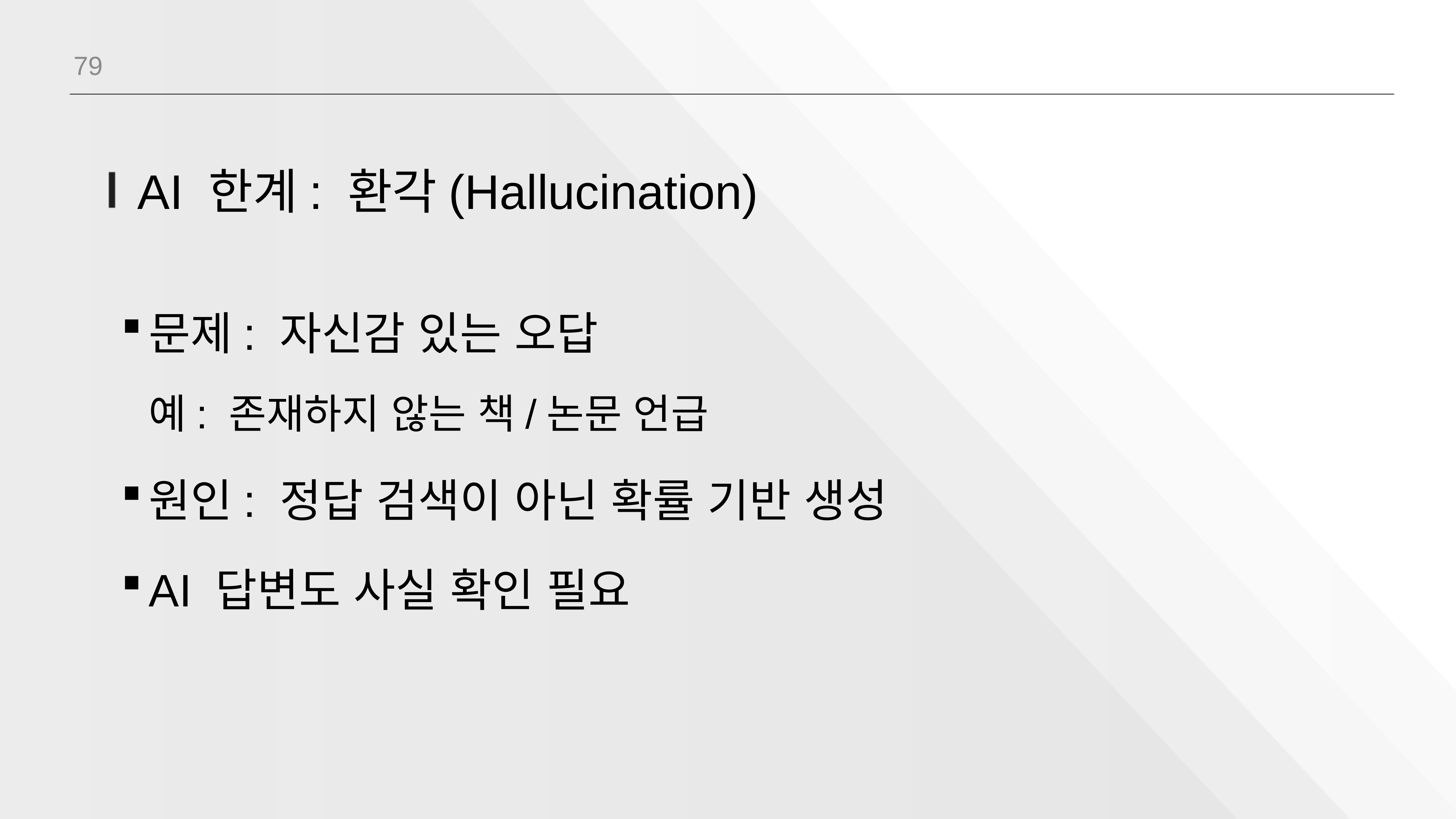

79
# AI 한계: 환각(Hallucination)
문제: 자신감 있는 오답
예: 존재하지 않는 책/논문 언급
원인: 정답 검색이 아닌 확률 기반 생성
AI 답변도 사실 확인 필요